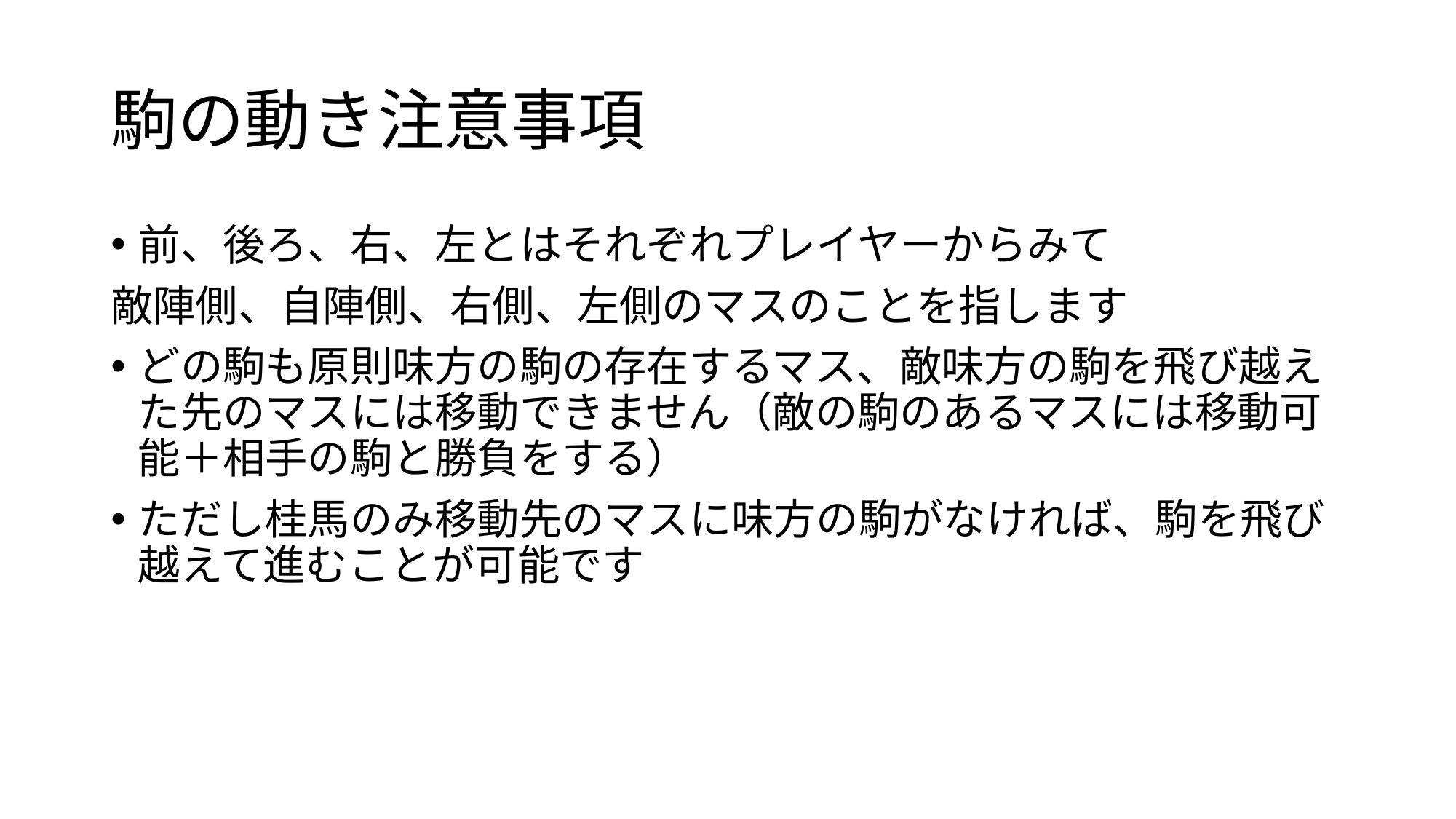

# 駒の動き注意事項
前、後ろ、右、左とはそれぞれプレイヤーからみて
敵陣側、自陣側、右側、左側のマスのことを指します
どの駒も原則味方の駒の存在するマス、敵味方の駒を飛び越えた先のマスには移動できません（敵の駒のあるマスには移動可能＋相手の駒と勝負をする）
ただし桂馬のみ移動先のマスに味方の駒がなければ、駒を飛び越えて進むことが可能です